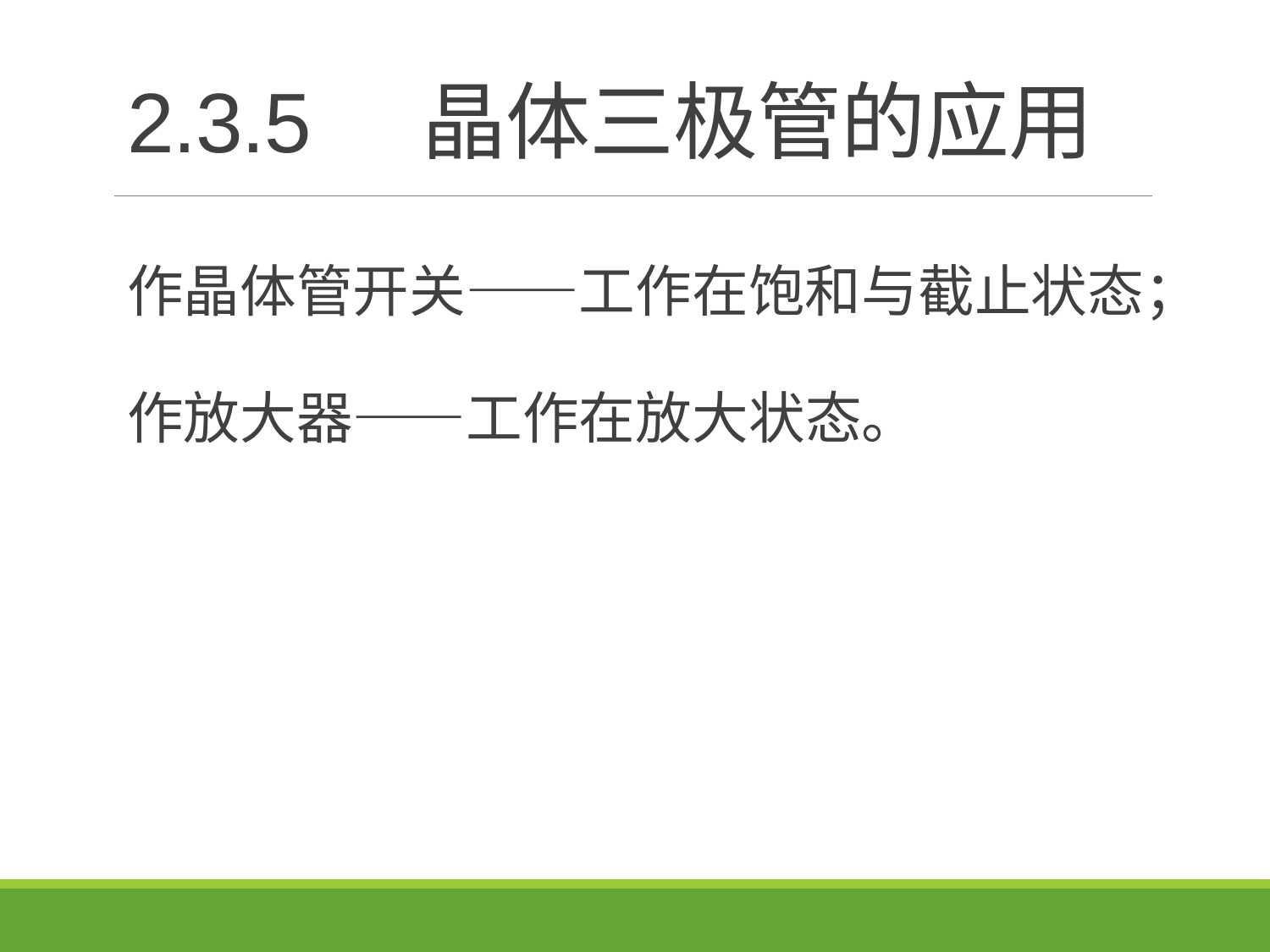

# 2.3.5    晶体三极管的应用
作晶体管开关——工作在饱和与截止状态；
作放大器——工作在放大状态。